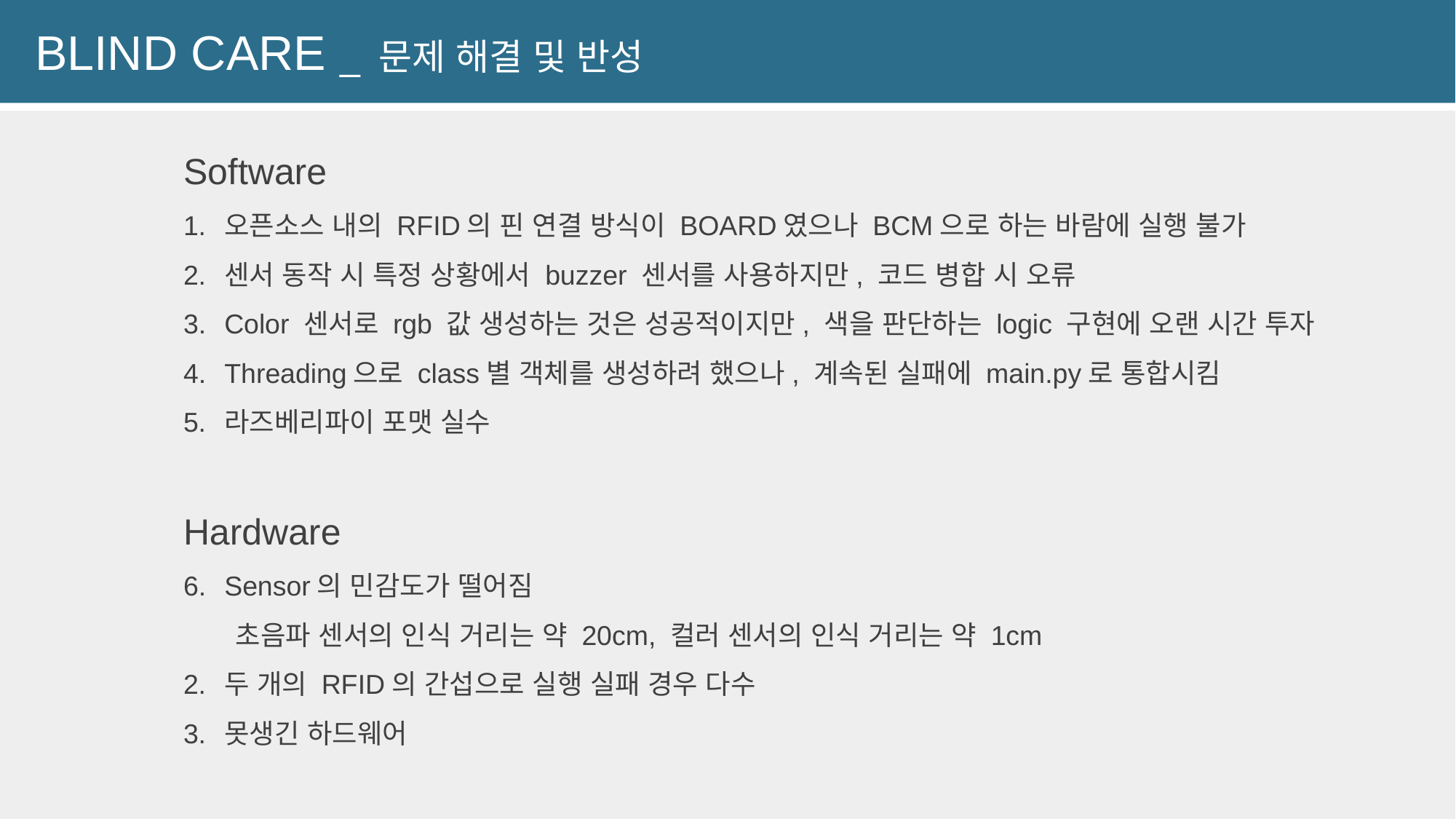

BLIND CARE _ 문제 해결 및 반성
Software
오픈소스 내의 RFID의 핀 연결 방식이 BOARD였으나 BCM으로 하는 바람에 실행 불가
센서 동작 시 특정 상황에서 buzzer 센서를 사용하지만, 코드 병합 시 오류
Color 센서로 rgb 값 생성하는 것은 성공적이지만, 색을 판단하는 logic 구현에 오랜 시간 투자
Threading으로 class별 객체를 생성하려 했으나, 계속된 실패에 main.py로 통합시킴
라즈베리파이 포맷 실수

Hardware
Sensor의 민감도가 떨어짐
      초음파 센서의 인식 거리는 약 20cm, 컬러 센서의 인식 거리는 약 1cm
두 개의 RFID의 간섭으로 실행 실패 경우 다수
못생긴 하드웨어